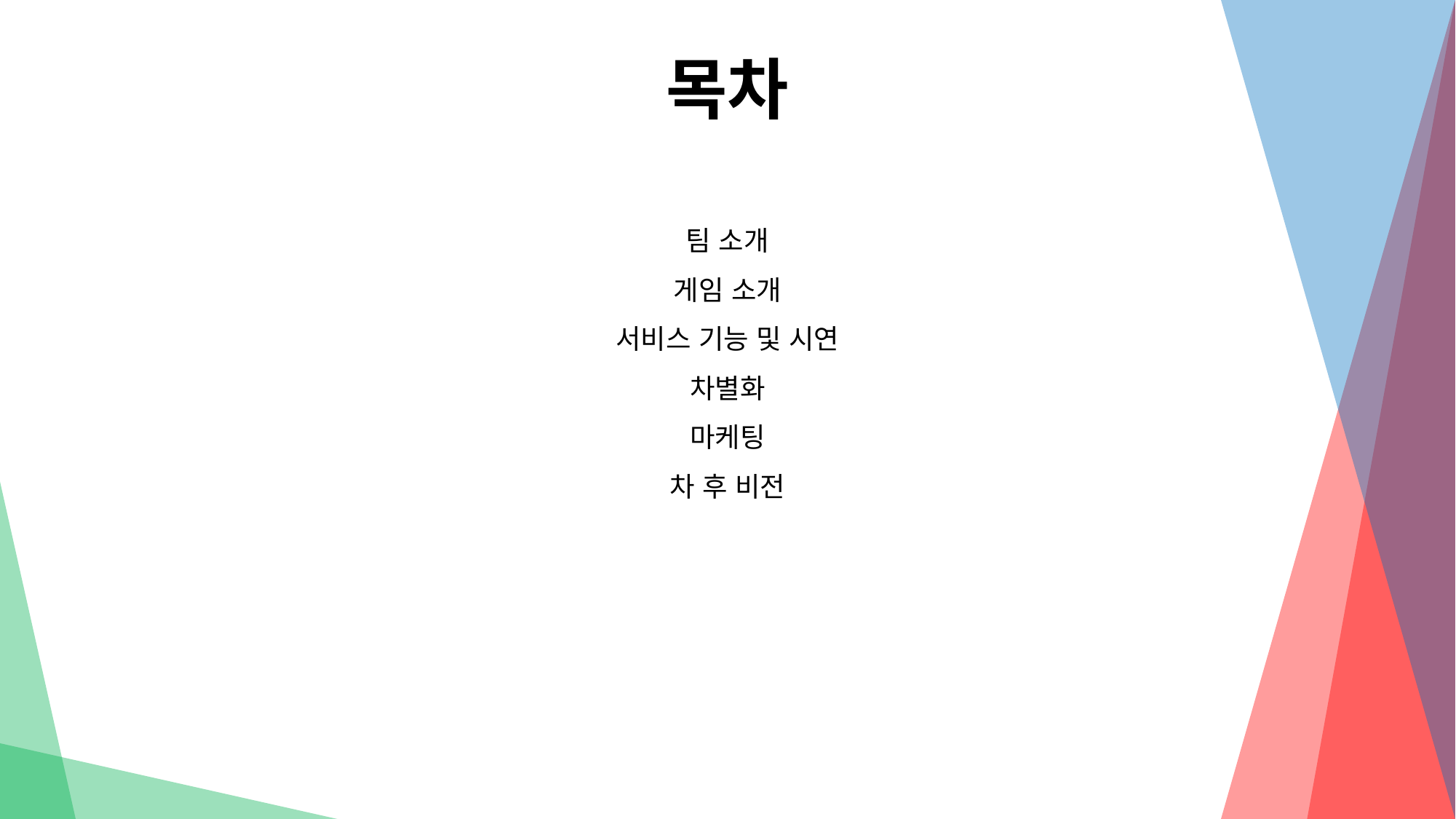

목차
팀 소개
게임 소개
서비스 기능 및 시연
차별화
마케팅
차 후 비전